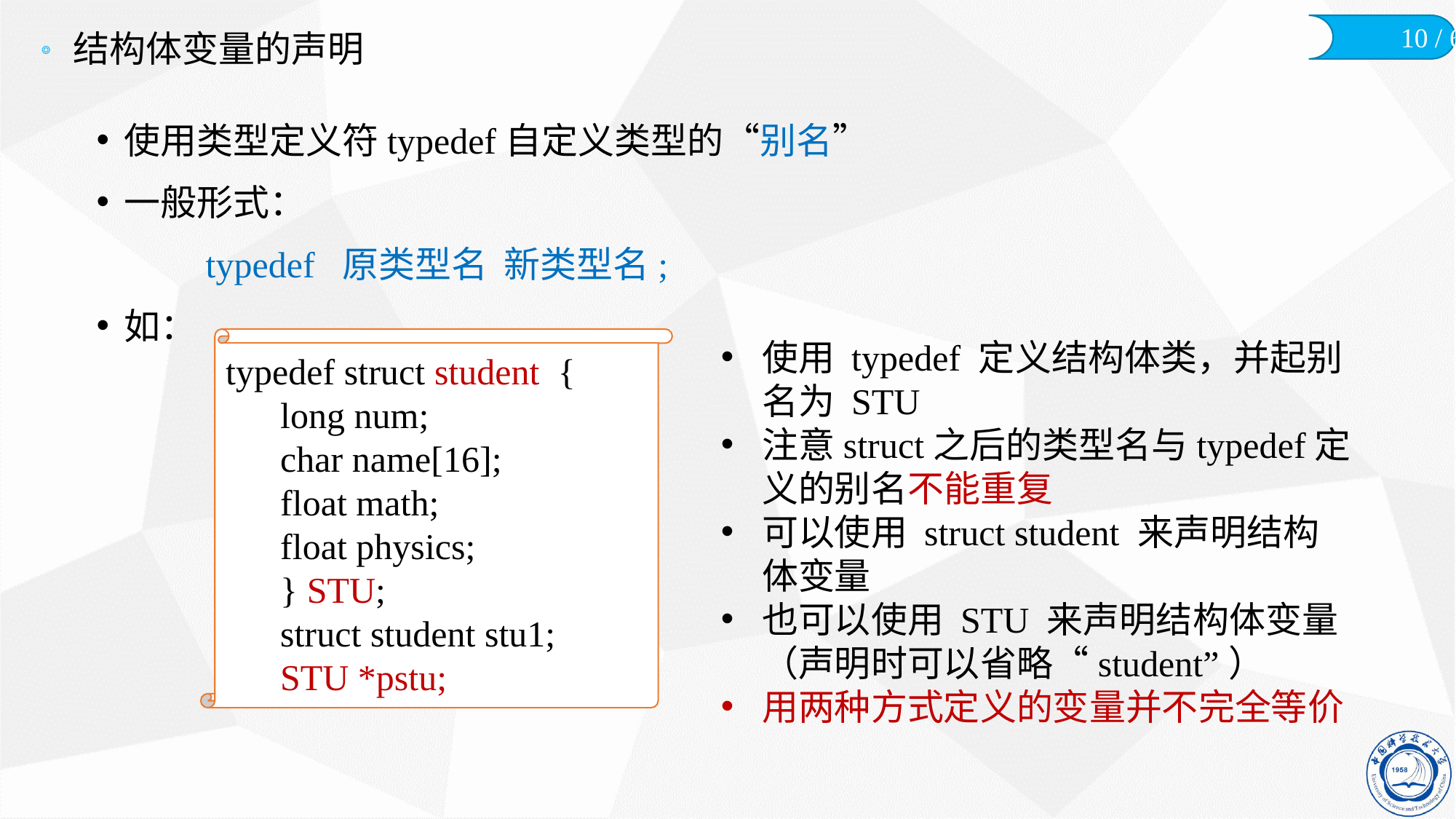

# 结构体变量的声明
使用类型定义符typedef自定义类型的“别名”
一般形式：
	typedef  原类型名  新类型名;
如：

typedef struct student  {
long num;
char name[16];
float math;
float physics;
} STU;
struct student stu1;
STU *pstu;
使用 typedef 定义结构体类，并起别名为 STU
注意struct之后的类型名与typedef定义的别名不能重复
可以使用 struct student 来声明结构体变量
也可以使用 STU 来声明结构体变量（声明时可以省略“student”）
用两种方式定义的变量并不完全等价